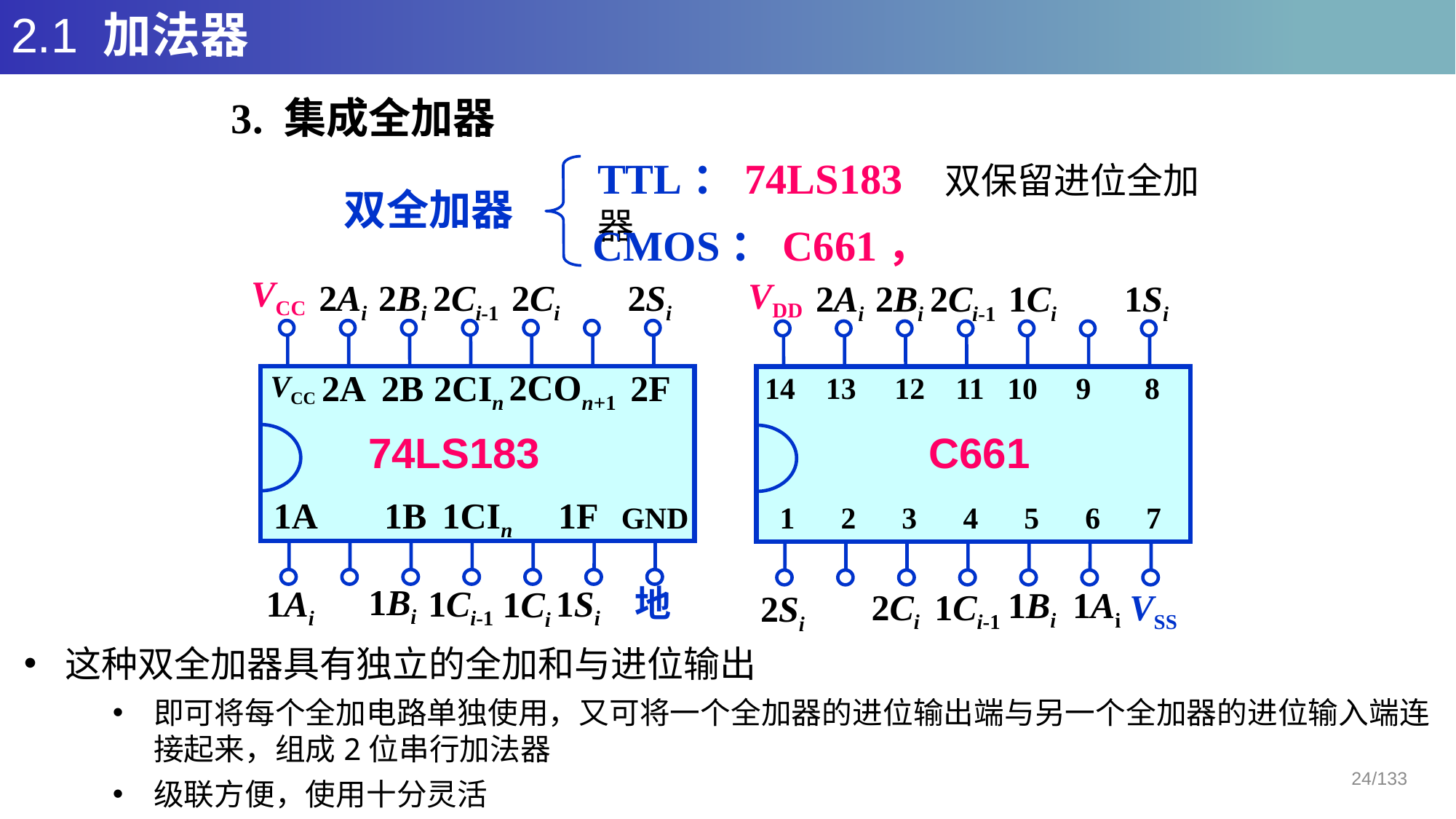

# 2.1 加法器
3. 集成全加器
TTL：74LS183   双保留进位全加器

双全加器
CMOS：C661，
VCC
2Ai
2Bi
2Ci-1
2Ci
2Si

2COn+1
2A
2B
2CIn
2F
VCC

74LS183

1A
1B
1CIn
1F
GND

1Bi
1Ai
1Ci-1
1Si
地
1Ci
VDD
2Ai
2Bi
2Ci-1
1Ci
1Si

14    13     12    11   10     9       8

C661

1      2      3      4      5      6      7

1Bi
1Ai
2Ci
1Ci-1
VSS
2Si
这种双全加器具有独立的全加和与进位输出
即可将每个全加电路单独使用，又可将一个全加器的进位输出端与另一个全加器的进位输入端连接起来，组成2位串行加法器
级联方便，使用十分灵活
24/133